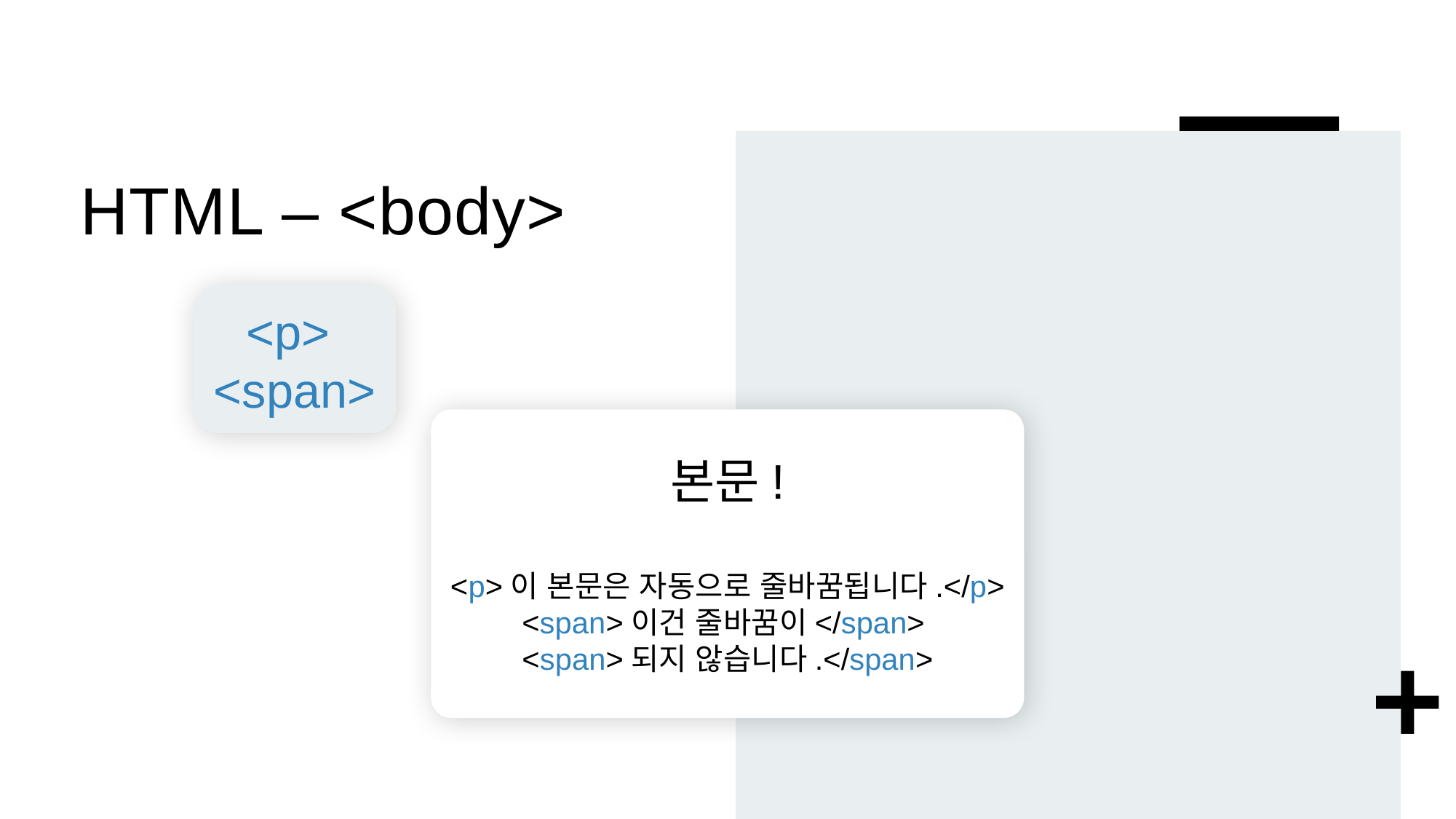

# HTML – <body>
<p>
<span>
본문!

<p>이 본문은 자동으로 줄바꿈됩니다.</p>
<span>이건 줄바꿈이</span>
<span>되지 않습니다.</span>